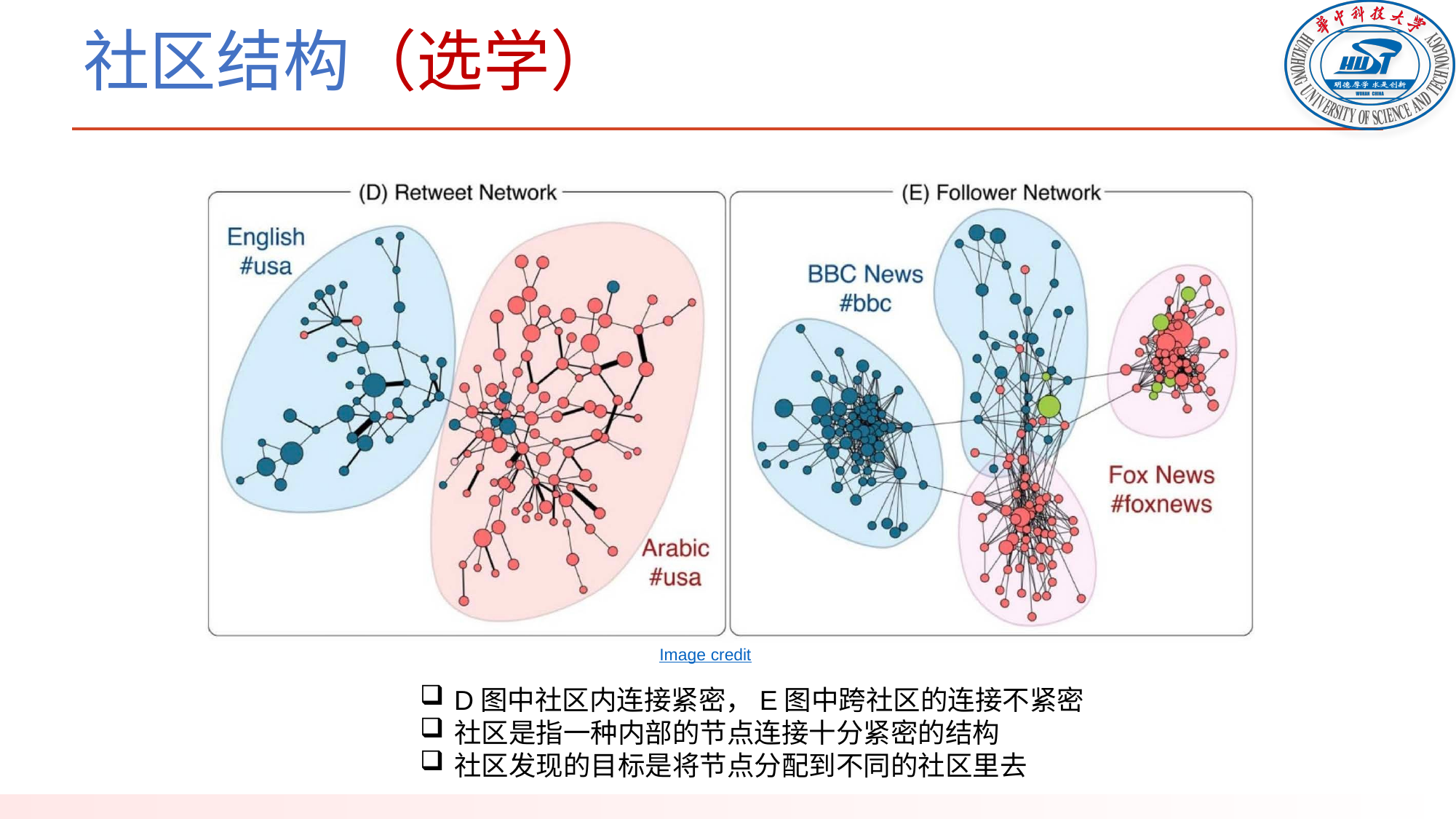

# 社区结构（选学）

Image credit
D图中社区内连接紧密，E图中跨社区的连接不紧密
社区是指一种内部的节点连接十分紧密的结构
社区发现的目标是将节点分配到不同的社区里去